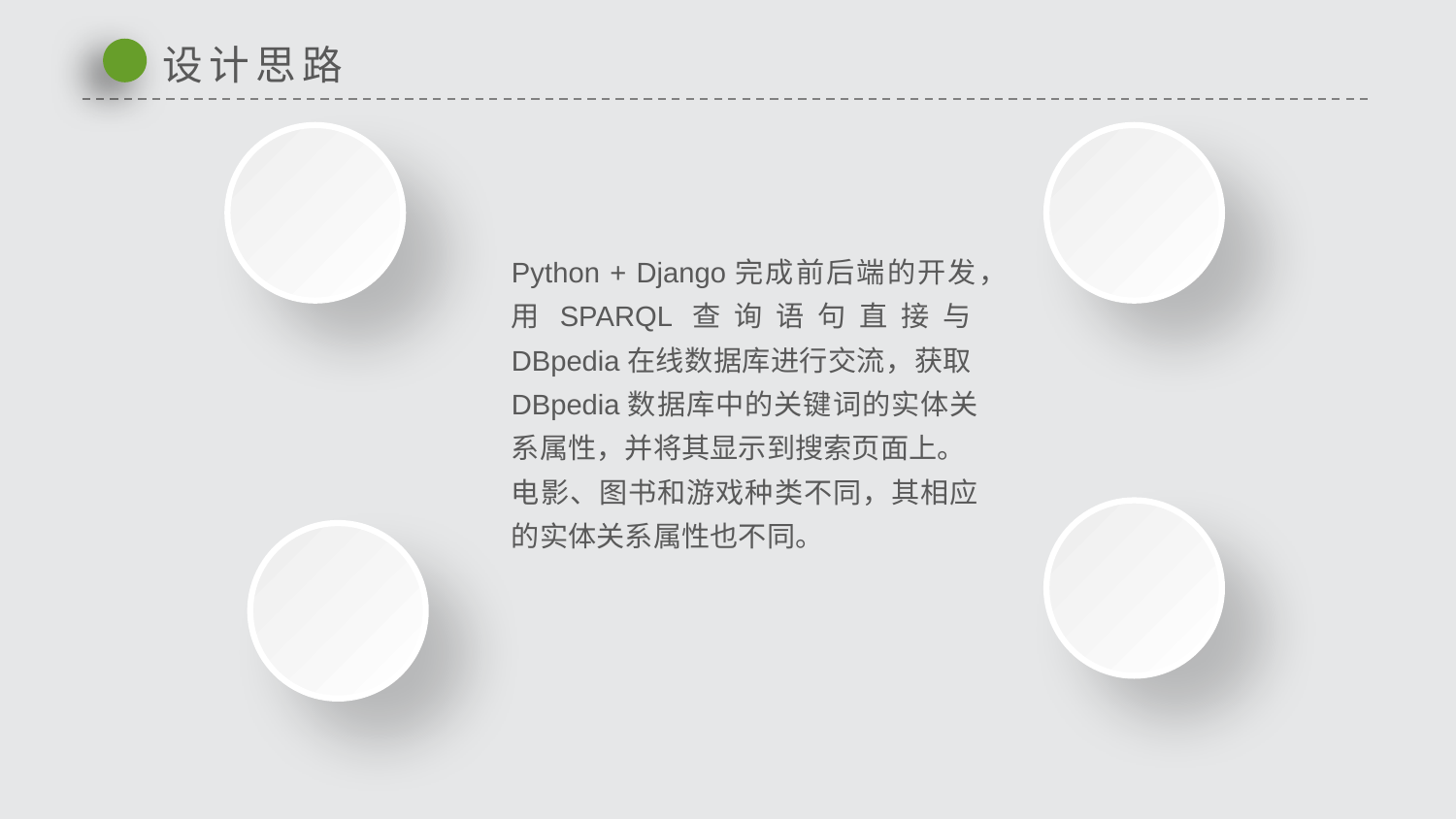

设计思路

Python + Django完成前后端的开发，用SPARQL查询语句直接与DBpedia在线数据库进行交流，获取DBpedia数据库中的关键词的实体关系属性，并将其显示到搜索页面上。
电影、图书和游戏种类不同，其相应的实体关系属性也不同。

延时符